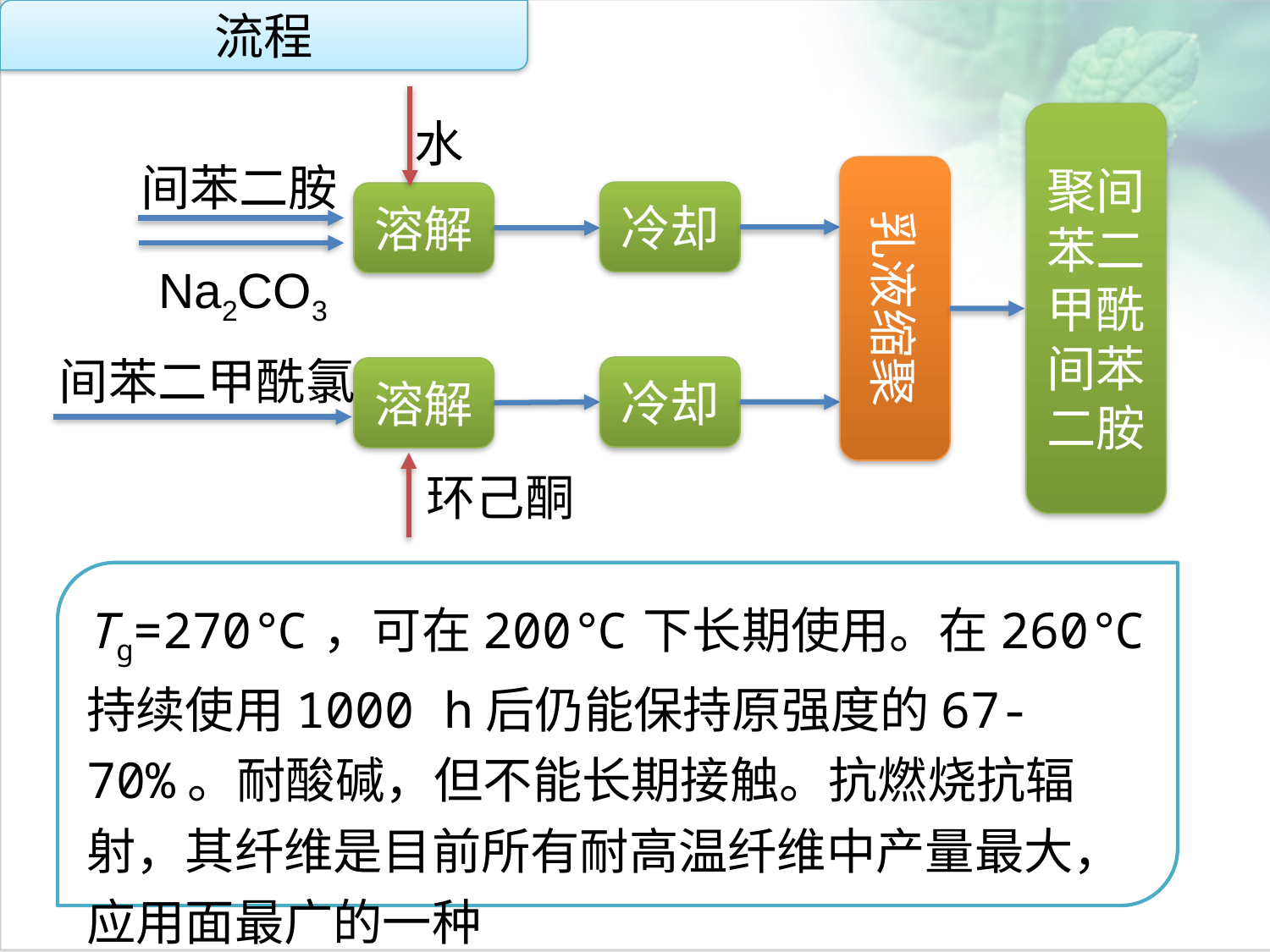

流程
聚间苯二甲酰间苯二胺
水
间苯二胺
乳液缩聚
冷却
溶解
Na2CO3
间苯二甲酰氯
冷却
溶解
环己酮
点击添加文本
点击添加文本
Tg=270℃，可在200℃下长期使用。在260℃持续使用1000 h后仍能保持原强度的67-70%。耐酸碱，但不能长期接触。抗燃烧抗辐射，其纤维是目前所有耐高温纤维中产量最大，应用面最广的一种
点击添加文本
点击添加文本